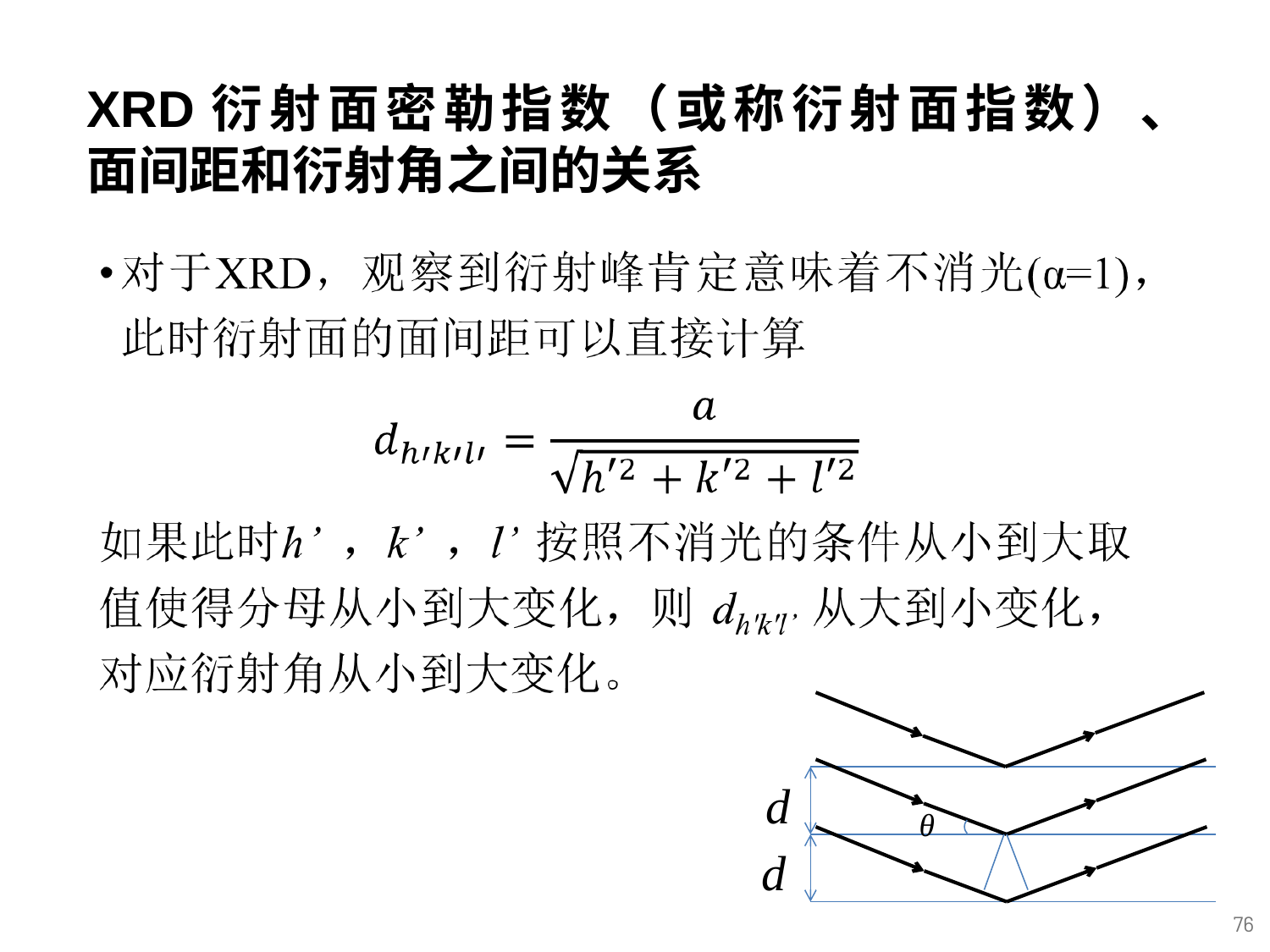

# XRD衍射面密勒指数（或称衍射面指数）、 面间距和衍射角之间的关系

d
θ

d
76